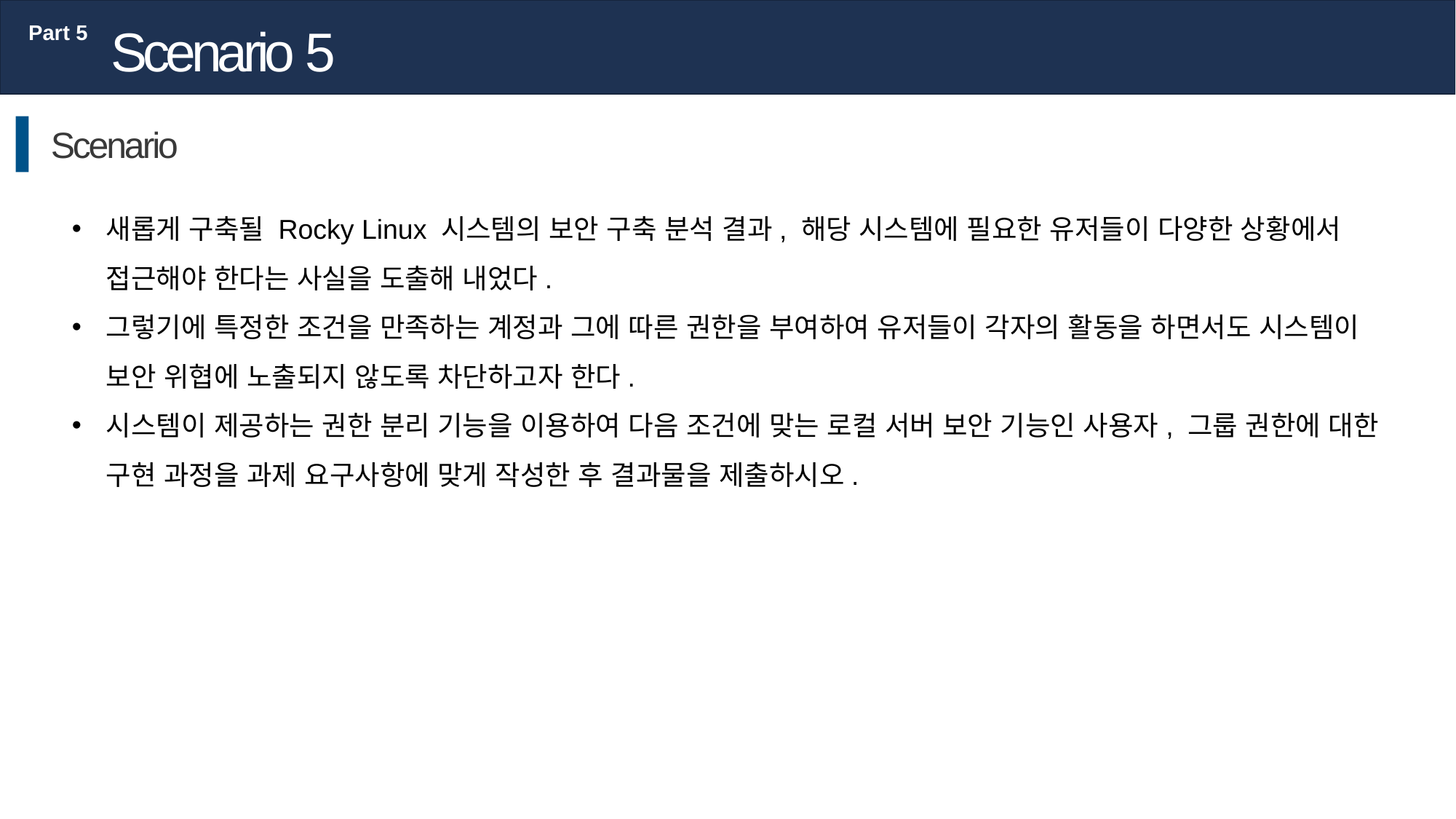

Scenario 5
Part 5

Scenario
새롭게 구축될 Rocky Linux 시스템의 보안 구축 분석 결과, 해당 시스템에 필요한 유저들이 다양한 상황에서 접근해야 한다는 사실을 도출해 내었다.
그렇기에 특정한 조건을 만족하는 계정과 그에 따른 권한을 부여하여 유저들이 각자의 활동을 하면서도 시스템이 보안 위협에 노출되지 않도록 차단하고자 한다.
시스템이 제공하는 권한 분리 기능을 이용하여 다음 조건에 맞는 로컬 서버 보안 기능인 사용자, 그룹 권한에 대한 구현 과정을 과제 요구사항에 맞게 작성한 후 결과물을 제출하시오.